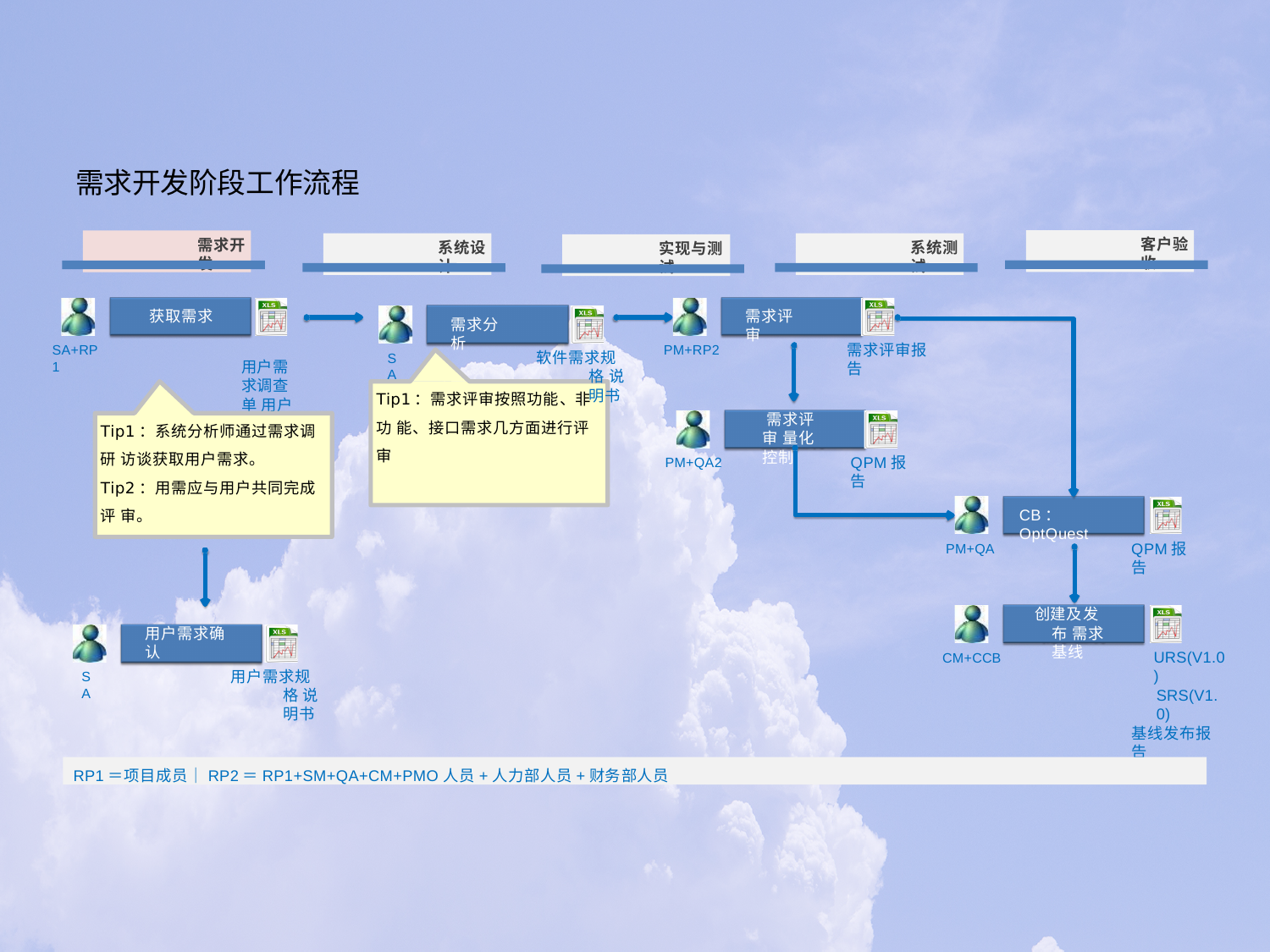

# 需求开发阶段工作流程
客户验收
需求开发
系统设计
系统测试
实现与测试

获取需求
用户需求调查单 用户需求说明书
需求评审

需求分析

需求评审报告
SA+RP1
PM+RP2

软件需求规格 说明书
SA

Tip1：需求评审按照功能、非功 能、接口需求几方面进行评审

需求评审 量化控制

Tip1：系统分析师通过需求调研 访谈获取用户需求。 Tip2：用需应与用户共同完成评 审。

QPM报告
PM+QA2

CB：OptQuest

QPM报告
PM+QA

创建及发布 需求基线

用户需求确认

URS(V1.0)
SRS(V1.0)
基线发布报告
CM+CCB
用户需求规格 说明书
SA
RP1＝项目成员｜RP2＝RP1+SM+QA+CM+PMO人员+人力部人员+财务部人员
20